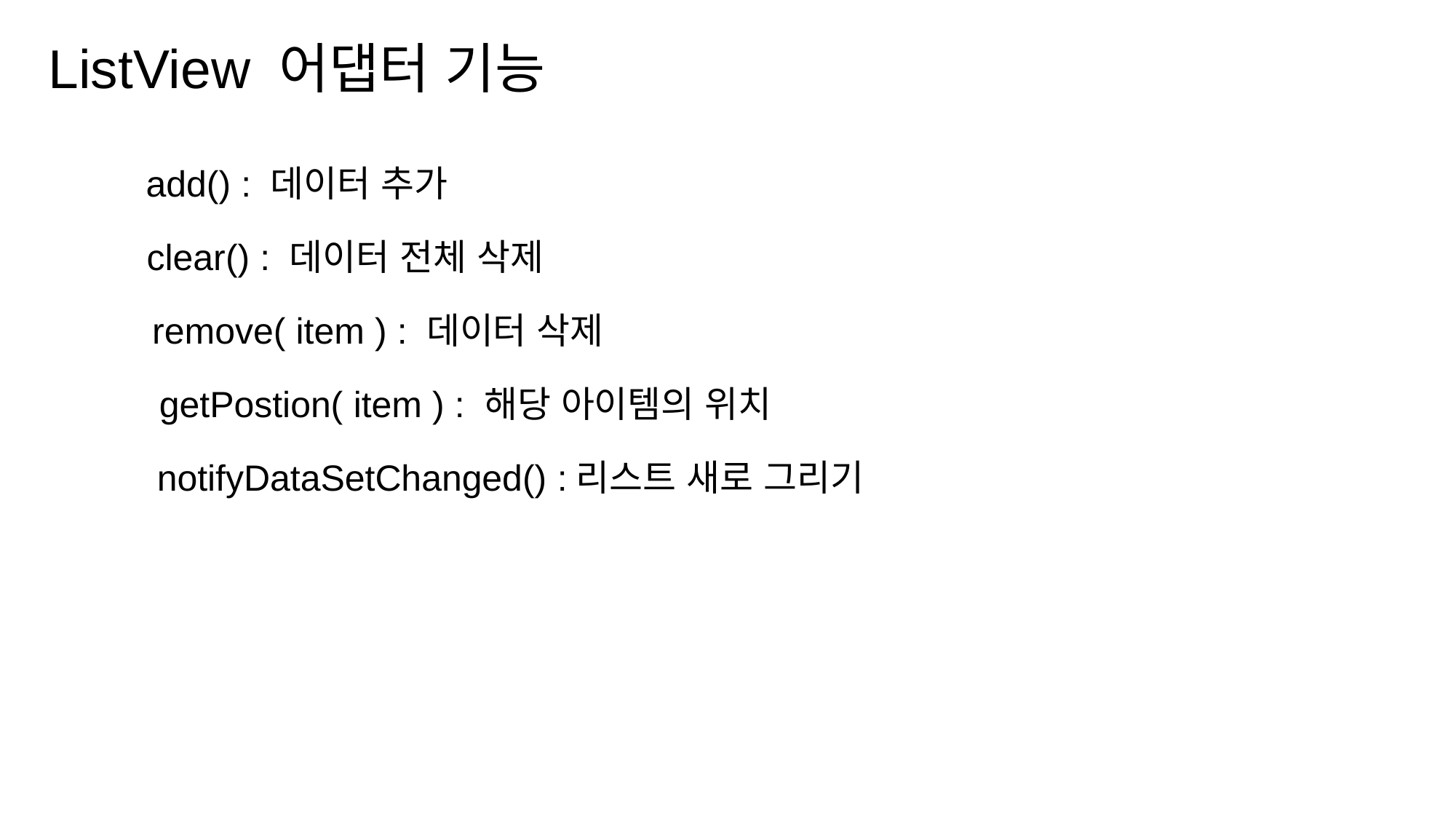

ListView 어댑터 기능
나눔스퀘어OTF ExtraBold
나눔스퀘어OTF Bold
add() : 데이터 추가
나눔스퀘어OTF
clear() : 데이터 전체 삭제
나눔스퀘어_ac ExtraBold
remove( item ) : 데이터 삭제
나눔스퀘어_ac Bold
getPostion( item ) : 해당 아이템의 위치
나눔스퀘어_ac
notifyDataSetChanged() :리스트 새로 그리기
나눔스퀘어 ExtraBold
나눔스퀘어 Bold
나눔스퀘어
실행 화면
XML
나눔스퀘어 Light
Kotlin